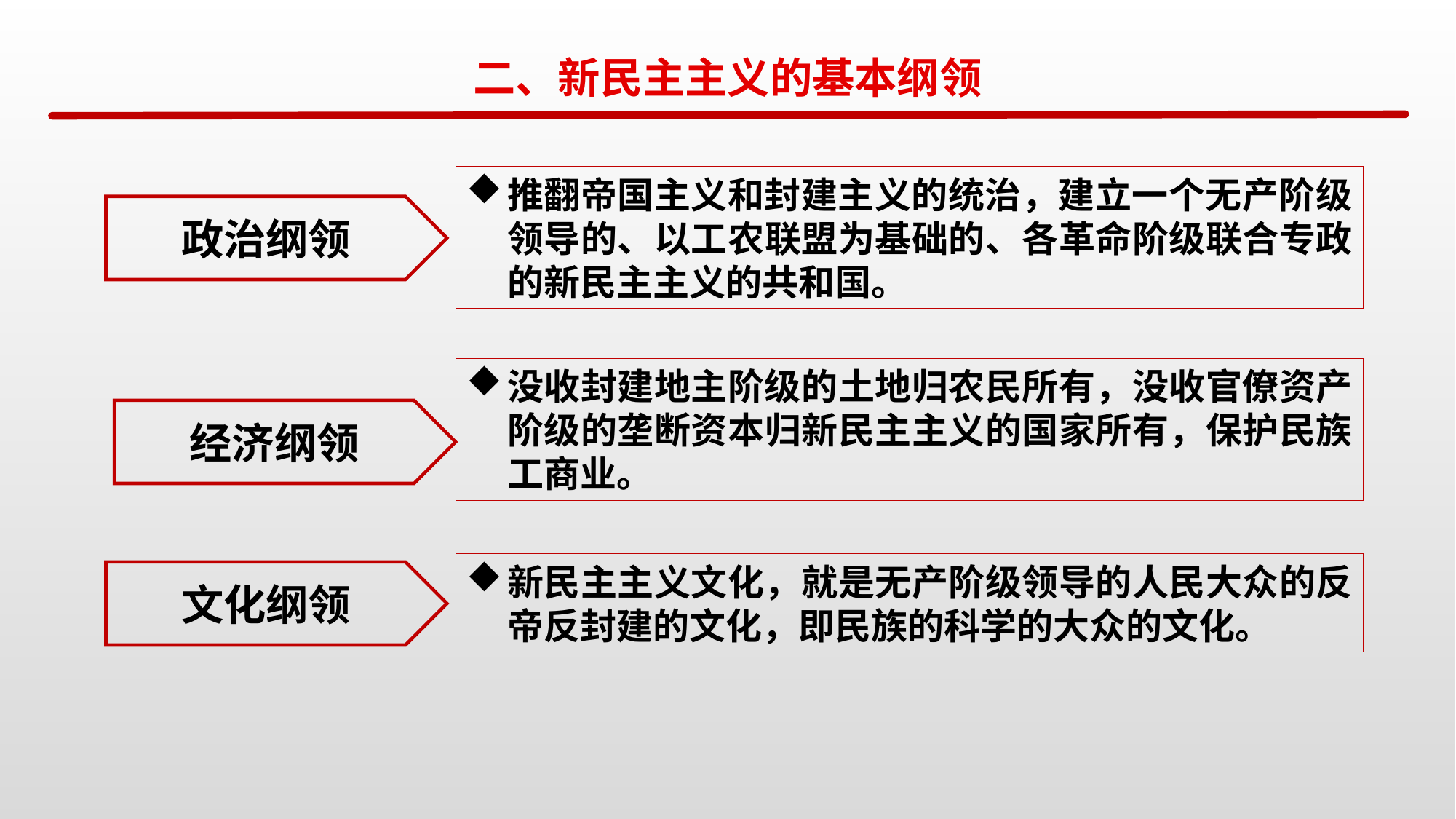

二、新民主主义的基本纲领
推翻帝国主义和封建主义的统治，建立一个无产阶级领导的、以工农联盟为基础的、各革命阶级联合专政的新民主主义的共和国。
政治纲领
没收封建地主阶级的土地归农民所有，没收官僚资产阶级的垄断资本归新民主主义的国家所有，保护民族工商业。
经济纲领
新民主主义文化，就是无产阶级领导的人民大众的反帝反封建的文化，即民族的科学的大众的文化。
文化纲领